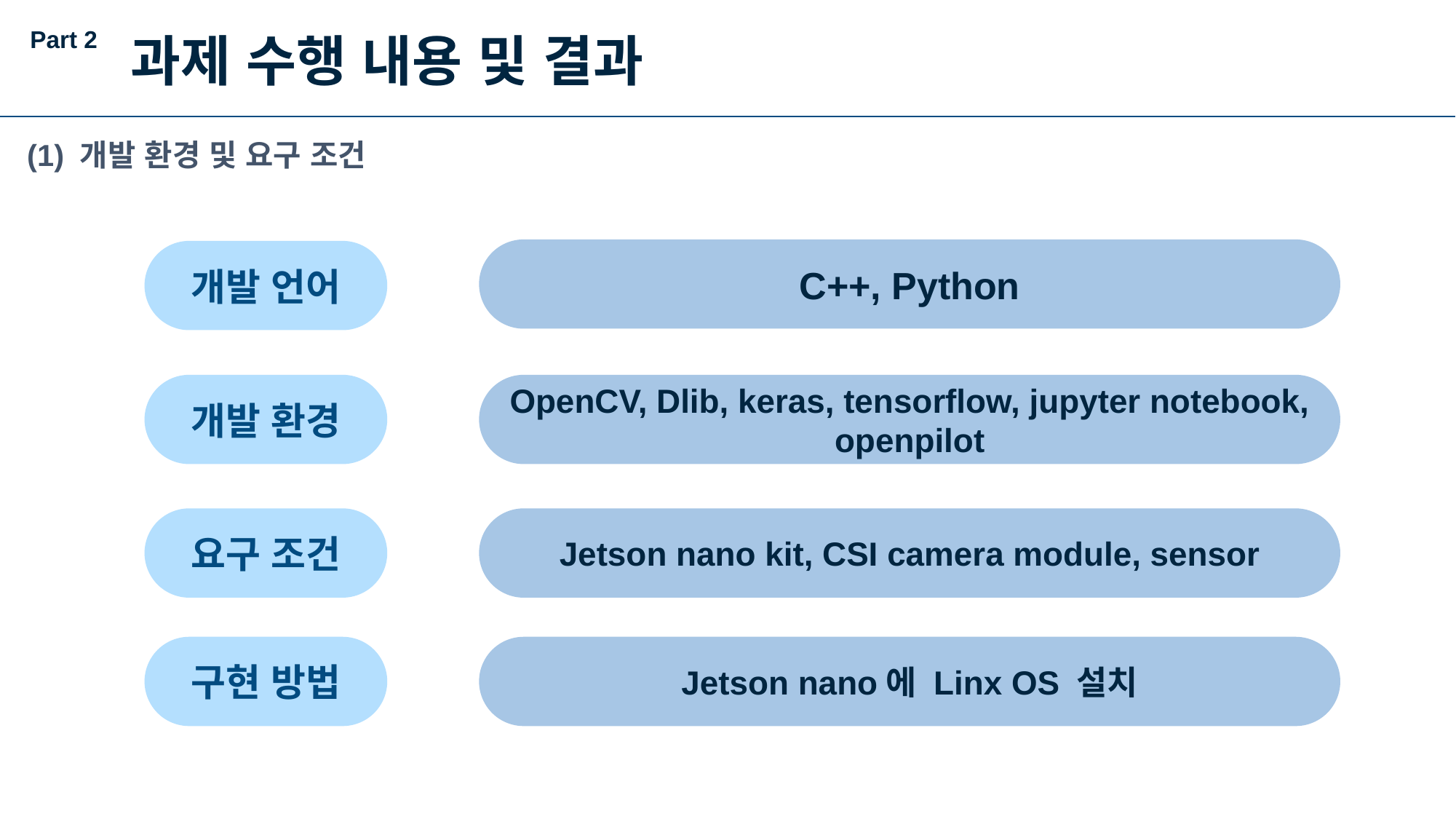

Part 2
과제 수행 내용 및 결과
(1) 개발 환경 및 요구 조건
C++, Python
개발 언어
OpenCV, Dlib, keras, tensorflow, jupyter notebook, openpilot
개발 환경
요구 조건
Jetson nano kit, CSI camera module, sensor

구현 방법
Jetson nano에 Linx OS 설치